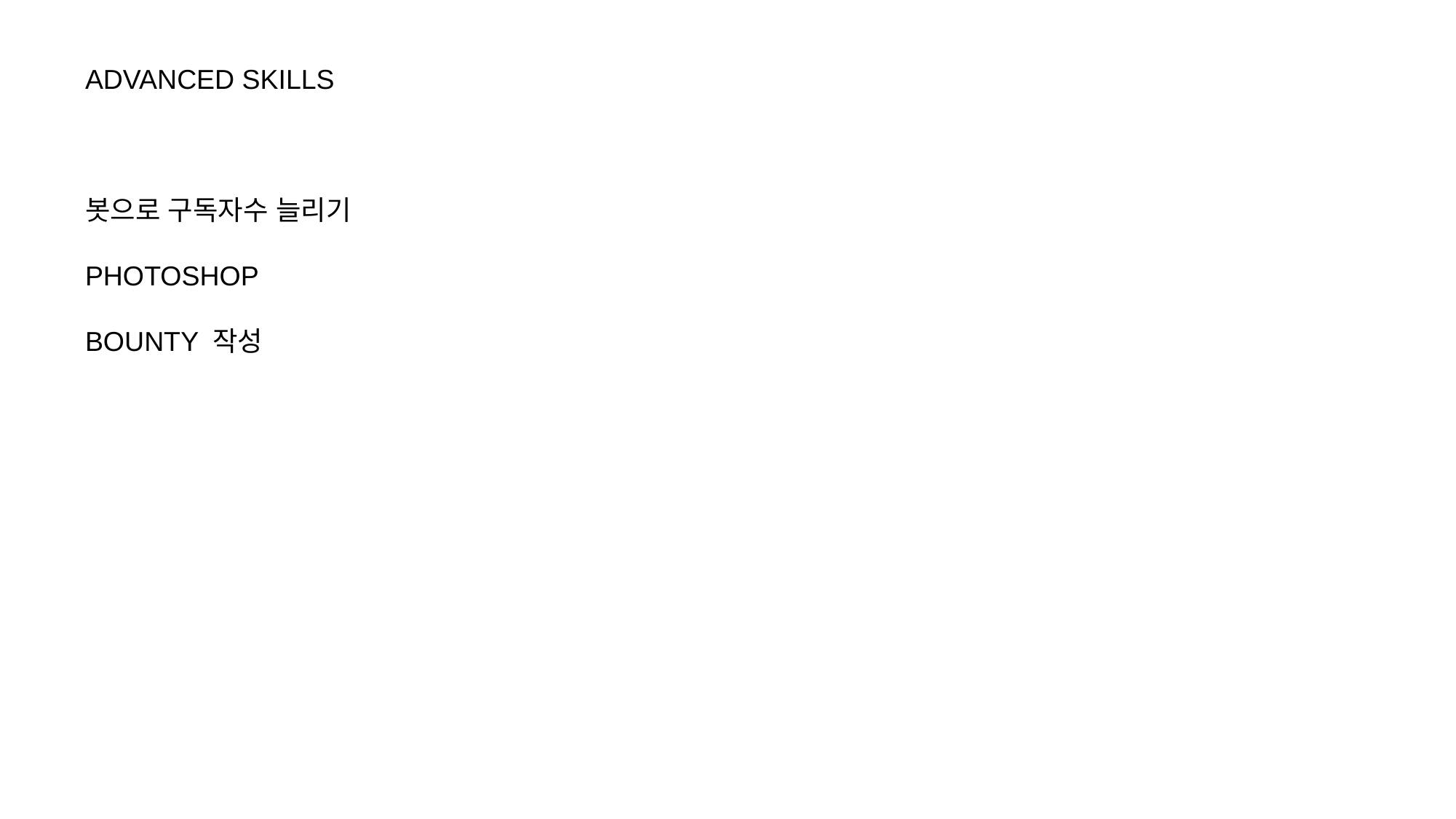

ADVANCED SKILLS

봇으로 구독자수 늘리기

PHOTOSHOP

BOUNTY 작성